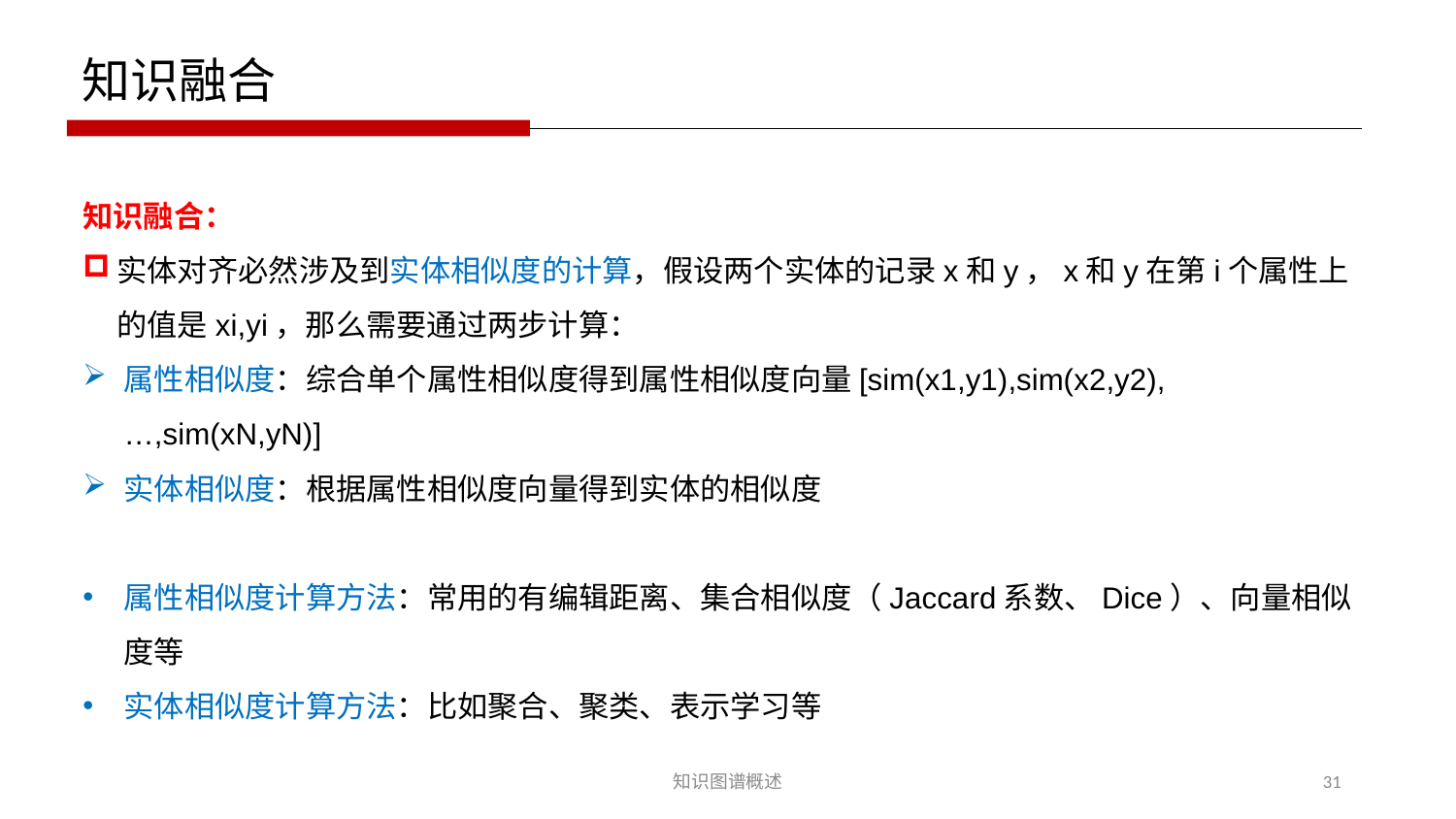

知识融合

知识融合：
实体对齐必然涉及到实体相似度的计算，假设两个实体的记录x和y，x和y在第i个属性上的值是xi,yi，那么需要通过两步计算：
属性相似度：综合单个属性相似度得到属性相似度向量[sim(x1,y1),sim(x2,y2),…,sim(xN,yN)]
实体相似度：根据属性相似度向量得到实体的相似度

属性相似度计算方法：常用的有编辑距离、集合相似度（Jaccard系数、Dice）、向量相似度等
实体相似度计算方法：比如聚合、聚类、表示学习等
知识图谱概述
31